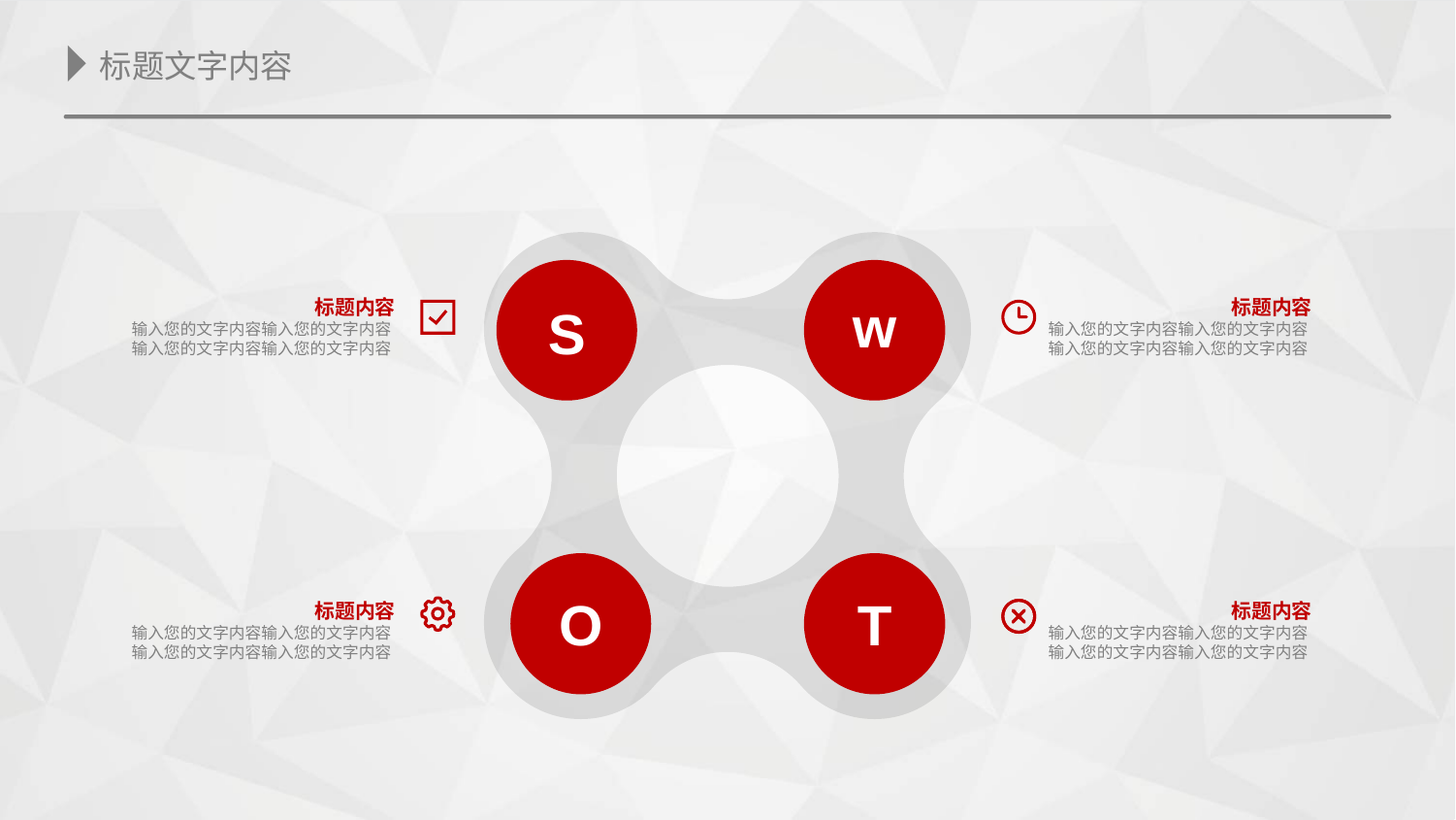

w
S

O
T
标题内容
输入您的文字内容输入您的文字内容
输入您的文字内容输入您的文字内容

标题内容
输入您的文字内容输入您的文字内容
输入您的文字内容输入您的文字内容

标题内容
输入您的文字内容输入您的文字内容
输入您的文字内容输入您的文字内容

标题内容
输入您的文字内容输入您的文字内容
输入您的文字内容输入您的文字内容